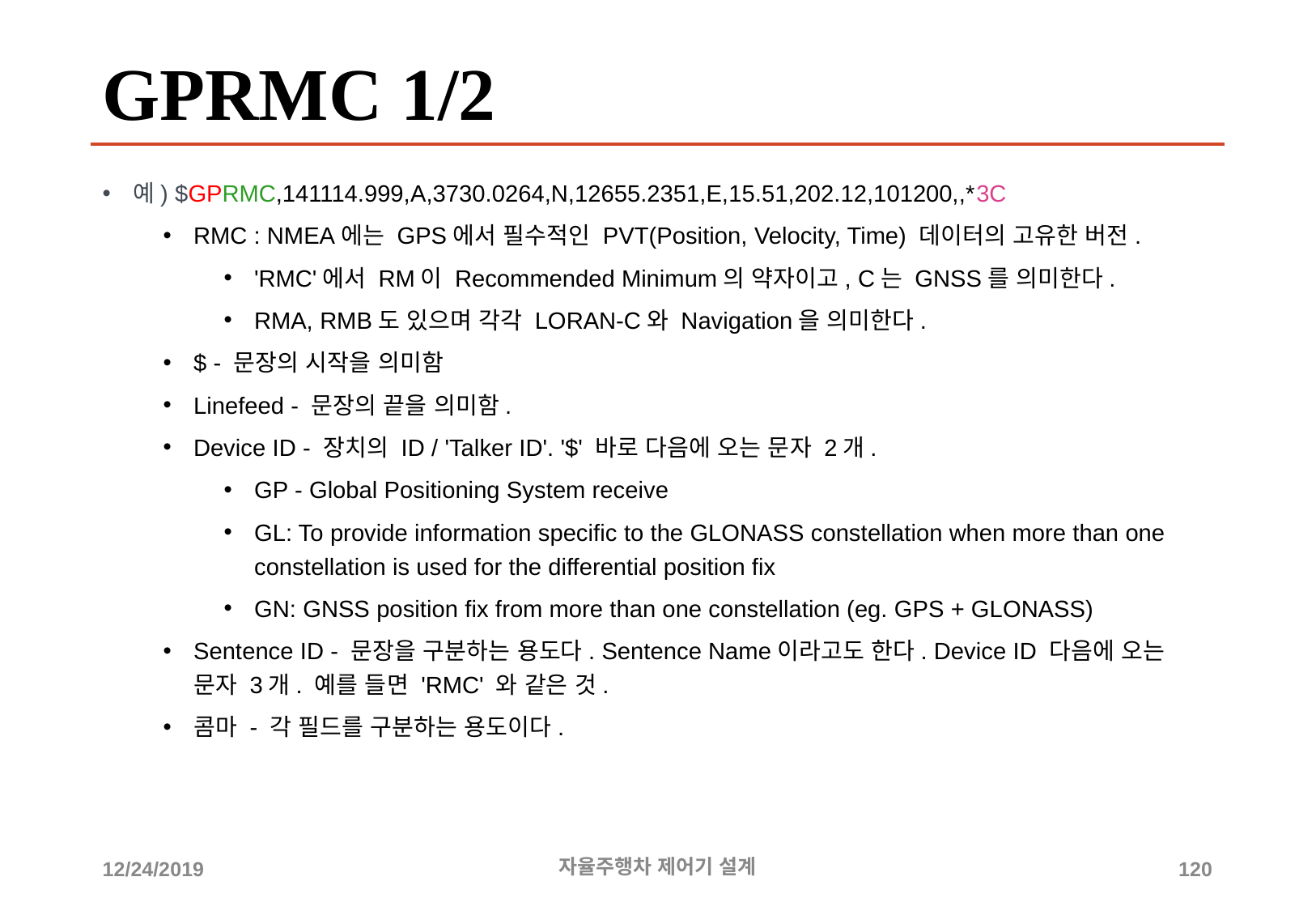

# GPRMC 1/2
예) $GPRMC,141114.999,A,3730.0264,N,12655.2351,E,15.51,202.12,101200,,*3C
RMC : NMEA에는 GPS에서 필수적인 PVT(Position, Velocity, Time) 데이터의 고유한 버전.
'RMC'에서 RM이 Recommended Minimum의 약자이고, C는 GNSS를 의미한다.
RMA, RMB도 있으며 각각 LORAN-C와 Navigation을 의미한다.
$ - 문장의 시작을 의미함
Linefeed - 문장의 끝을 의미함.
Device ID - 장치의 ID / 'Talker ID'. '$' 바로 다음에 오는 문자 2개.
GP - Global Positioning System receive
GL: To provide information specific to the GLONASS constellation when more than one constellation is used for the differential position fix
GN: GNSS position fix from more than one constellation (eg. GPS + GLONASS)
Sentence ID - 문장을 구분하는 용도다. Sentence Name이라고도 한다. Device ID 다음에 오는 문자 3개. 예를 들면 'RMC' 와 같은 것.
콤마 - 각 필드를 구분하는 용도이다.
12/24/2019
자율주행차 제어기 설계
120